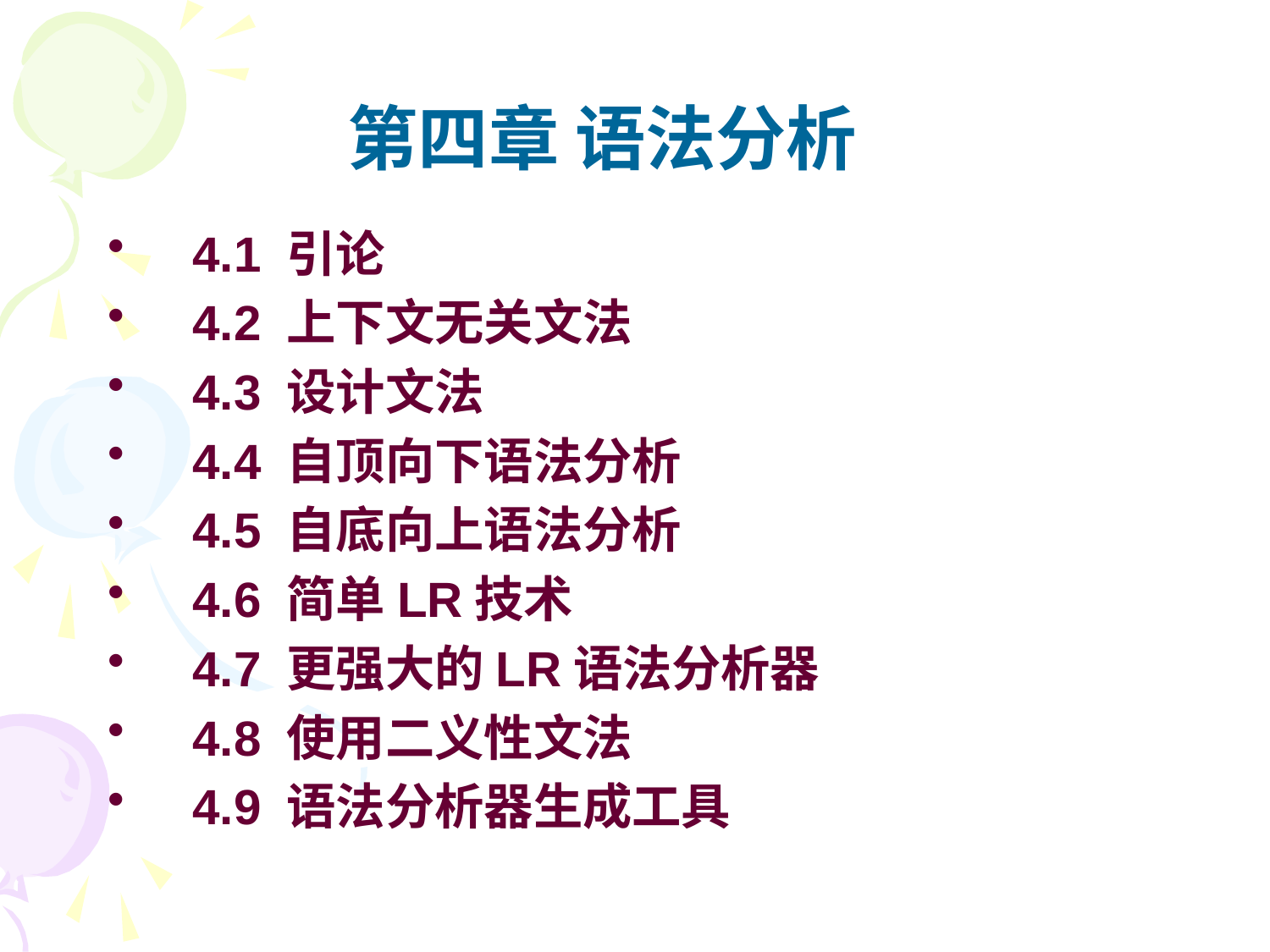

# 第四章 语法分析
4.1 引论
4.2 上下文无关文法
4.3 设计文法
4.4 自顶向下语法分析
4.5 自底向上语法分析
4.6 简单LR技术
4.7 更强大的LR语法分析器
4.8 使用二义性文法
4.9 语法分析器生成工具
1